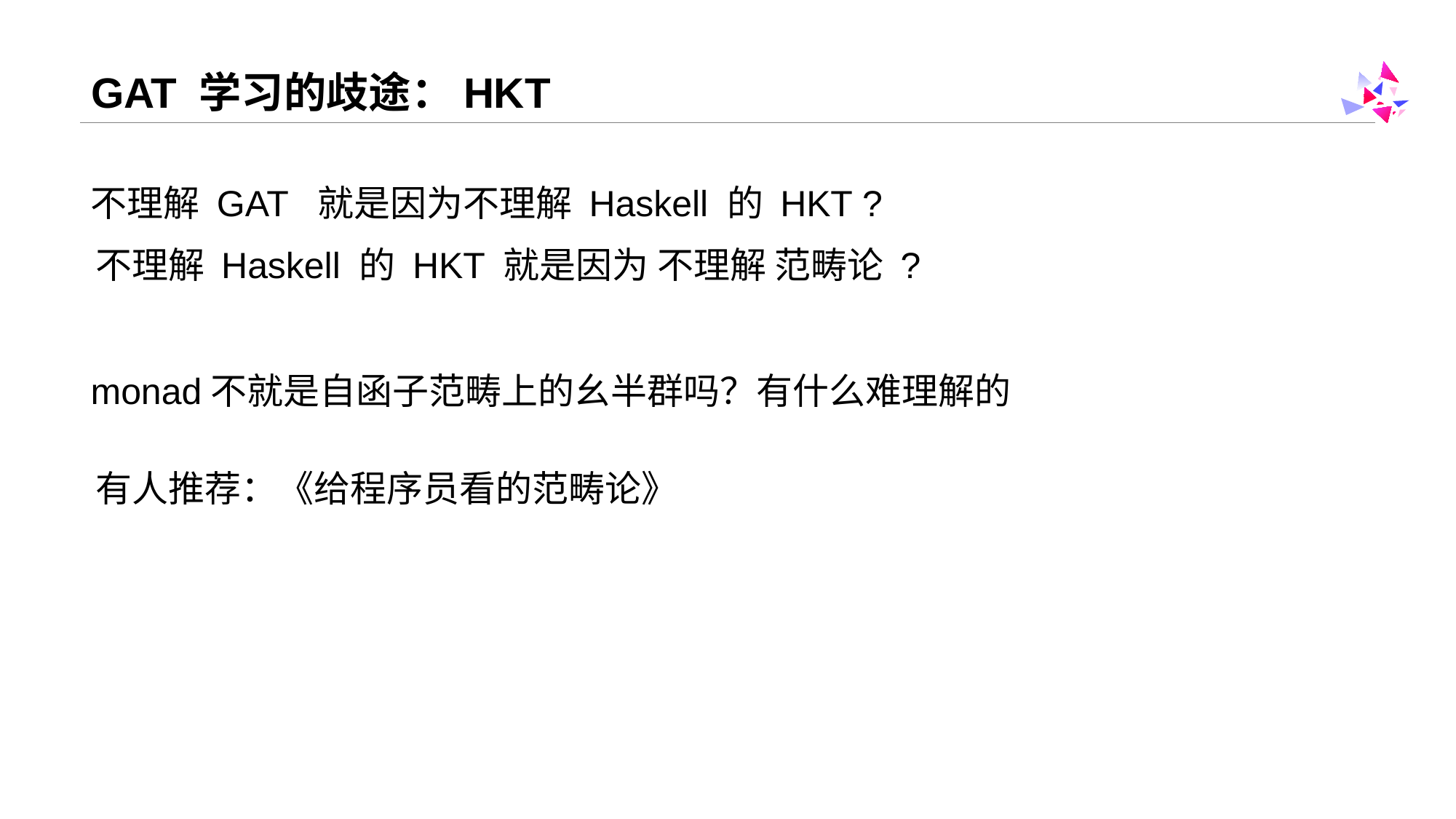

# GAT 学习的歧途：HKT
不理解 GAT  就是因为不理解 Haskell 的 HKT ?
不理解 Haskell 的 HKT 就是因为 不理解 范畴论 ?
monad不就是自函子范畴上的幺半群吗？有什么难理解的
有人推荐：《给程序员看的范畴论》
7